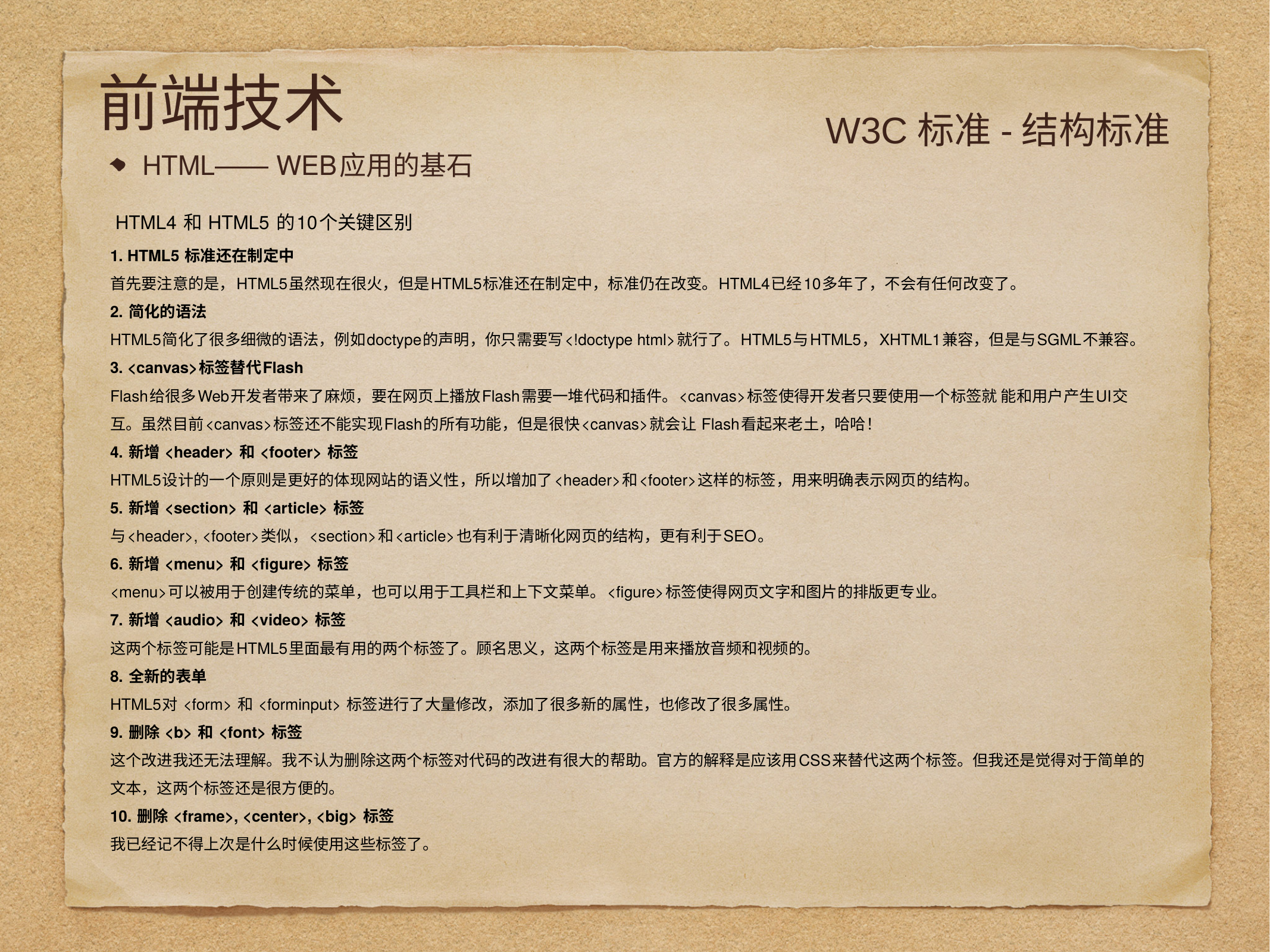

# 前端技术
W3C标准-结构标准
HTML—— WEB应用的基石

 HTML4 和 HTML5 的10个关键区别
1. HTML5 标准还在制定中
首先要注意的是，HTML5虽然现在很火，但是HTML5标准还在制定中，标准仍在改变。HTML4已经10多年了，不会有任何改变了。
2. 简化的语法
HTML5简化了很多细微的语法，例如doctype的声明，你只需要写<!doctype html>就行了。HTML5与HTML5，XHTML1兼容，但是与SGML不兼容。
3. <canvas>标签替代Flash
Flash给很多Web开发者带来了麻烦，要在网页上播放Flash需要一堆代码和插件。<canvas>标签使得开发者只要使用一个标签就 能和用户产生UI交互。虽然目前<canvas>标签还不能实现Flash的所有功能，但是很快<canvas>就会让 Flash看起来老土，哈哈！
4. 新增 <header> 和 <footer> 标签
HTML5设计的一个原则是更好的体现网站的语义性，所以增加了<header>和<footer>这样的标签，用来明确表示网页的结构。
5. 新增 <section> 和 <article> 标签
与<header>, <footer>类似，<section>和<article>也有利于清晰化网页的结构，更有利于SEO。
6. 新增 <menu> 和 <figure> 标签
<menu>可以被用于创建传统的菜单，也可以用于工具栏和上下文菜单。<figure>标签使得网页文字和图片的排版更专业。
7. 新增 <audio> 和 <video> 标签
这两个标签可能是HTML5里面最有用的两个标签了。顾名思义，这两个标签是用来播放音频和视频的。
8. 全新的表单
HTML5对 <form> 和 <forminput> 标签进行了大量修改，添加了很多新的属性，也修改了很多属性。
9. 删除 <b> 和 <font> 标签
这个改进我还无法理解。我不认为删除这两个标签对代码的改进有很大的帮助。官方的解释是应该用CSS来替代这两个标签。但我还是觉得对于简单的文本，这两个标签还是很方便的。
10. 删除 <frame>, <center>, <big> 标签
我已经记不得上次是什么时候使用这些标签了。